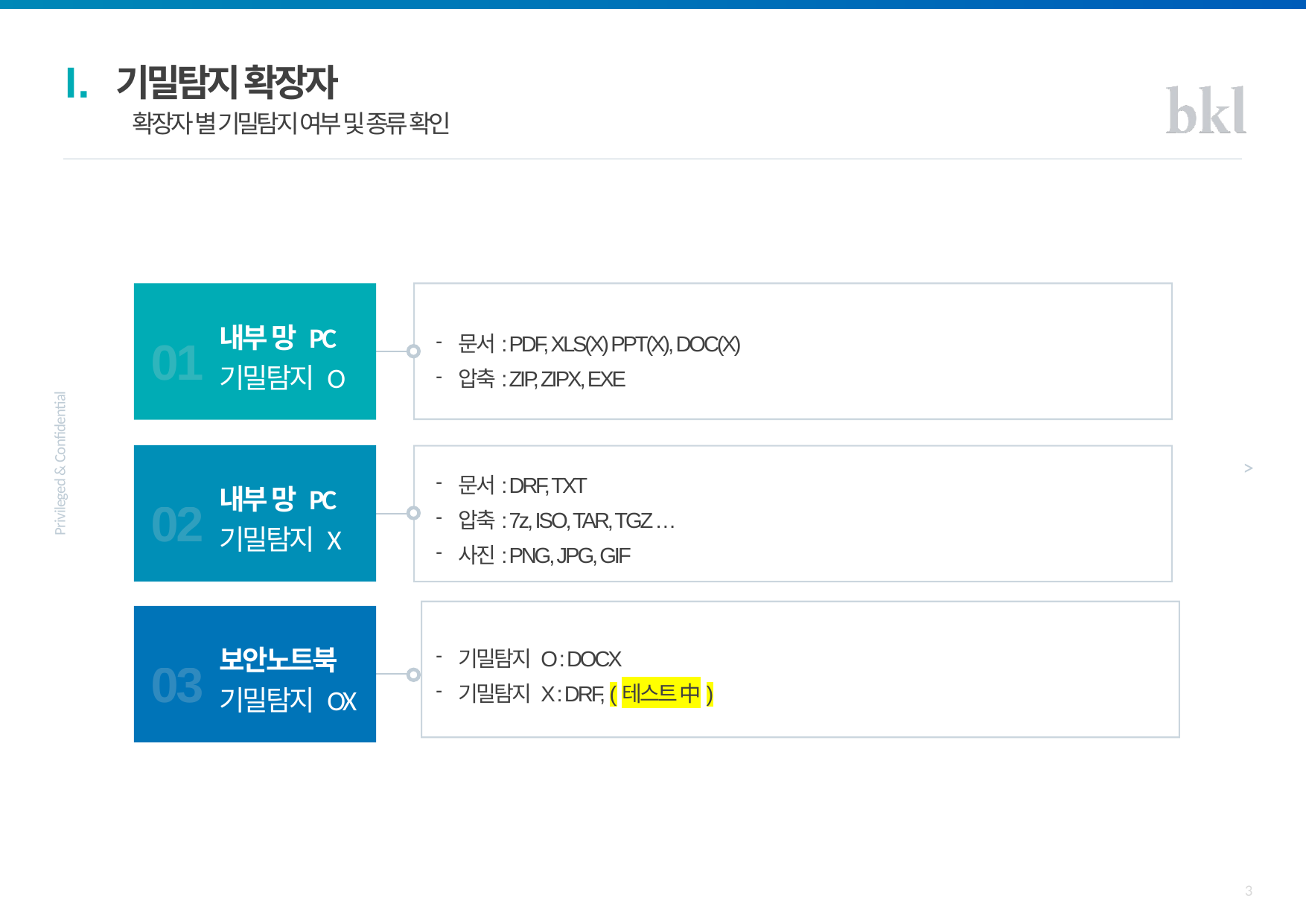

I.
기밀탐지 확장자
확장자 별 기밀탐지 여부 및 종류 확인

내부 망 PC
기밀탐지 O
01
문서: PDF, XLS(X) PPT(X), DOC(X)
압축: ZIP, ZIPX, EXE

문서: DRF, TXT
압축: 7z, ISO, TAR, TGZ …
사진: PNG, JPG, GIF
내부 망 PC
기밀탐지 X
02

기밀탐지 O : DOCX
기밀탐지 X : DRF, (테스트 中)
보안노트북
기밀탐지 OX
03

3